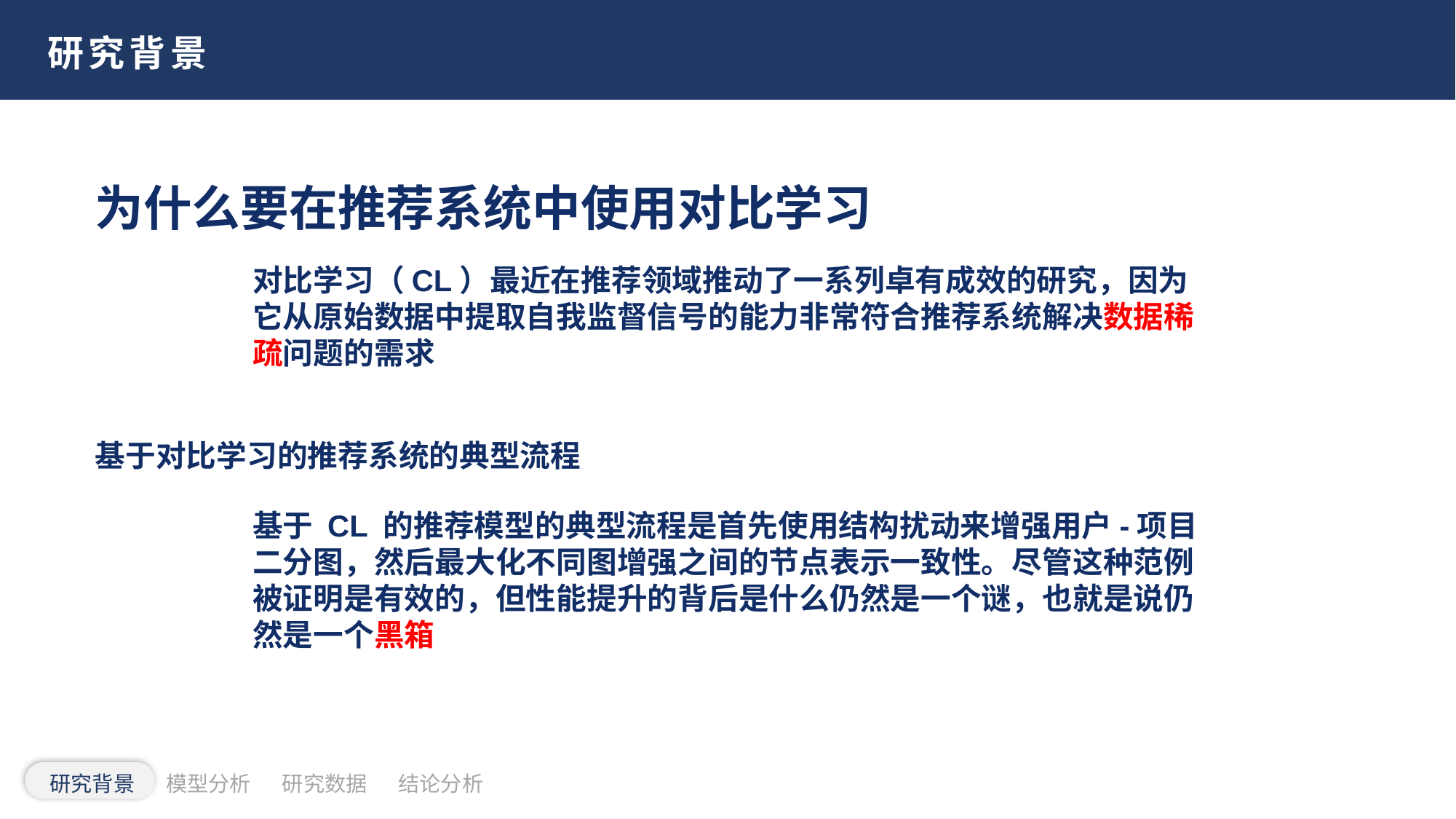

研究背景
为什么要在推荐系统中使用对比学习
对比学习（CL）最近在推荐领域推动了一系列卓有成效的研究，因为它从原始数据中提取自我监督信号的能力非常符合推荐系统解决数据稀疏问题的需求
基于对比学习的推荐系统的典型流程
基于 CL 的推荐模型的典型流程是首先使用结构扰动来增强用户-项目二分图，然后最大化不同图增强之间的节点表示一致性。尽管这种范例被证明是有效的，但性能提升的背后是什么仍然是一个谜，也就是说仍然是一个黑箱
研究背景
模型分析
研究数据
结论分析